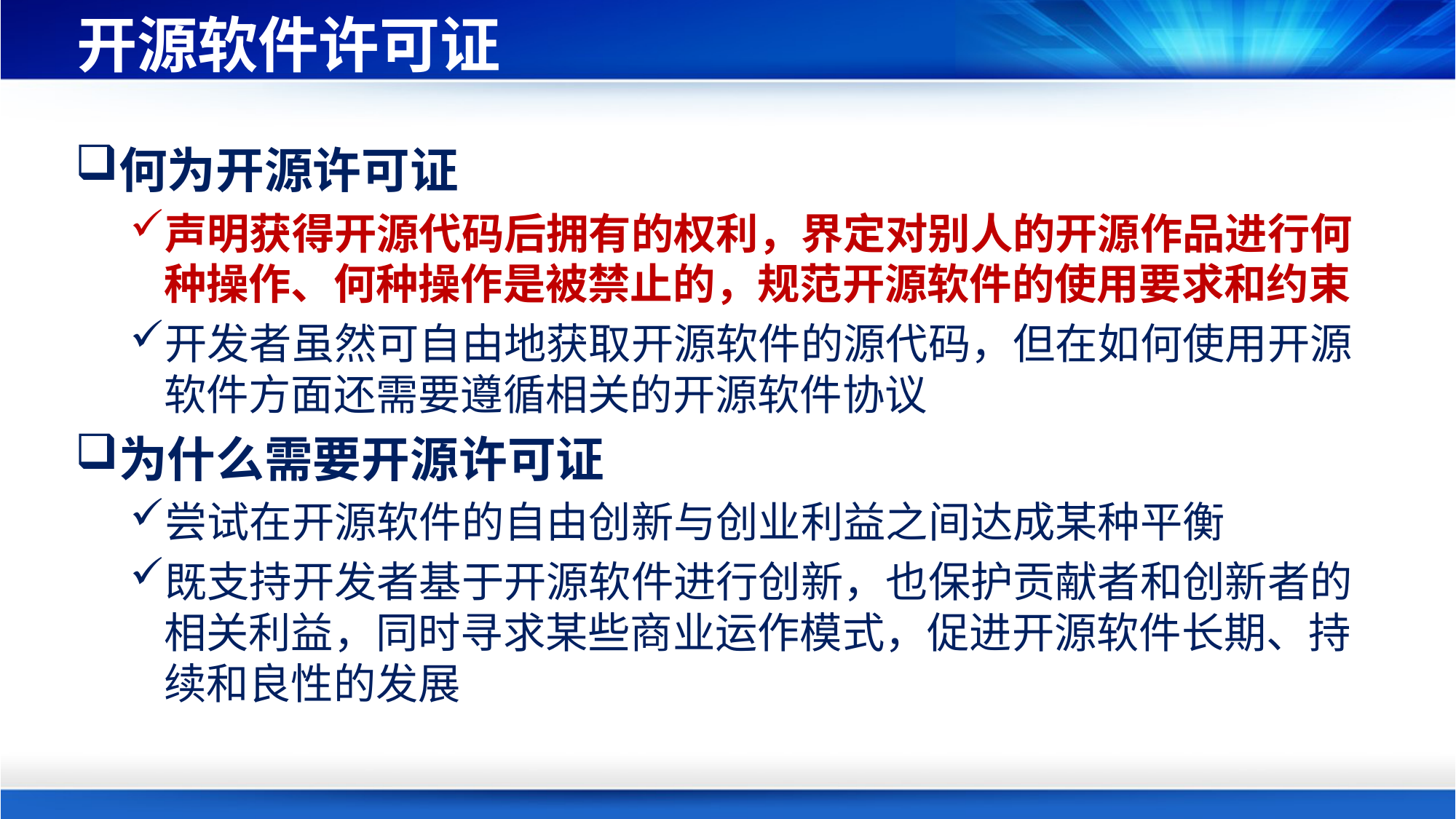

# 开源软件许可证
何为开源许可证
声明获得开源代码后拥有的权利，界定对别人的开源作品进行何种操作、何种操作是被禁止的，规范开源软件的使用要求和约束
开发者虽然可自由地获取开源软件的源代码，但在如何使用开源软件方面还需要遵循相关的开源软件协议
为什么需要开源许可证
尝试在开源软件的自由创新与创业利益之间达成某种平衡
既支持开发者基于开源软件进行创新，也保护贡献者和创新者的相关利益，同时寻求某些商业运作模式，促进开源软件长期、持续和良性的发展